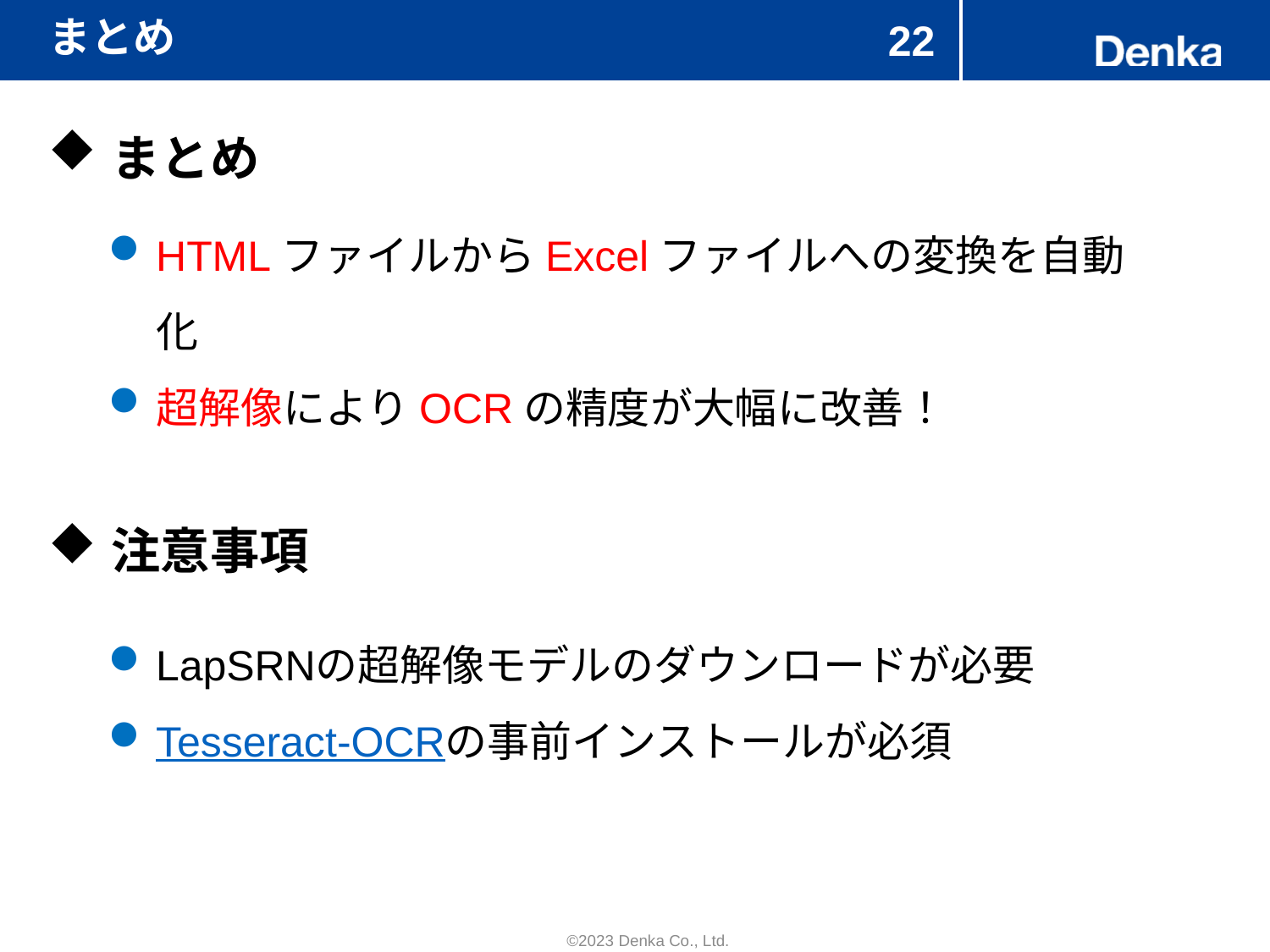

# まとめ
22
まとめ
HTMLファイルからExcelファイルへの変換を自動化
超解像によりOCRの精度が大幅に改善！
注意事項
LapSRNの超解像モデルのダウンロードが必要
Tesseract-OCRの事前インストールが必須